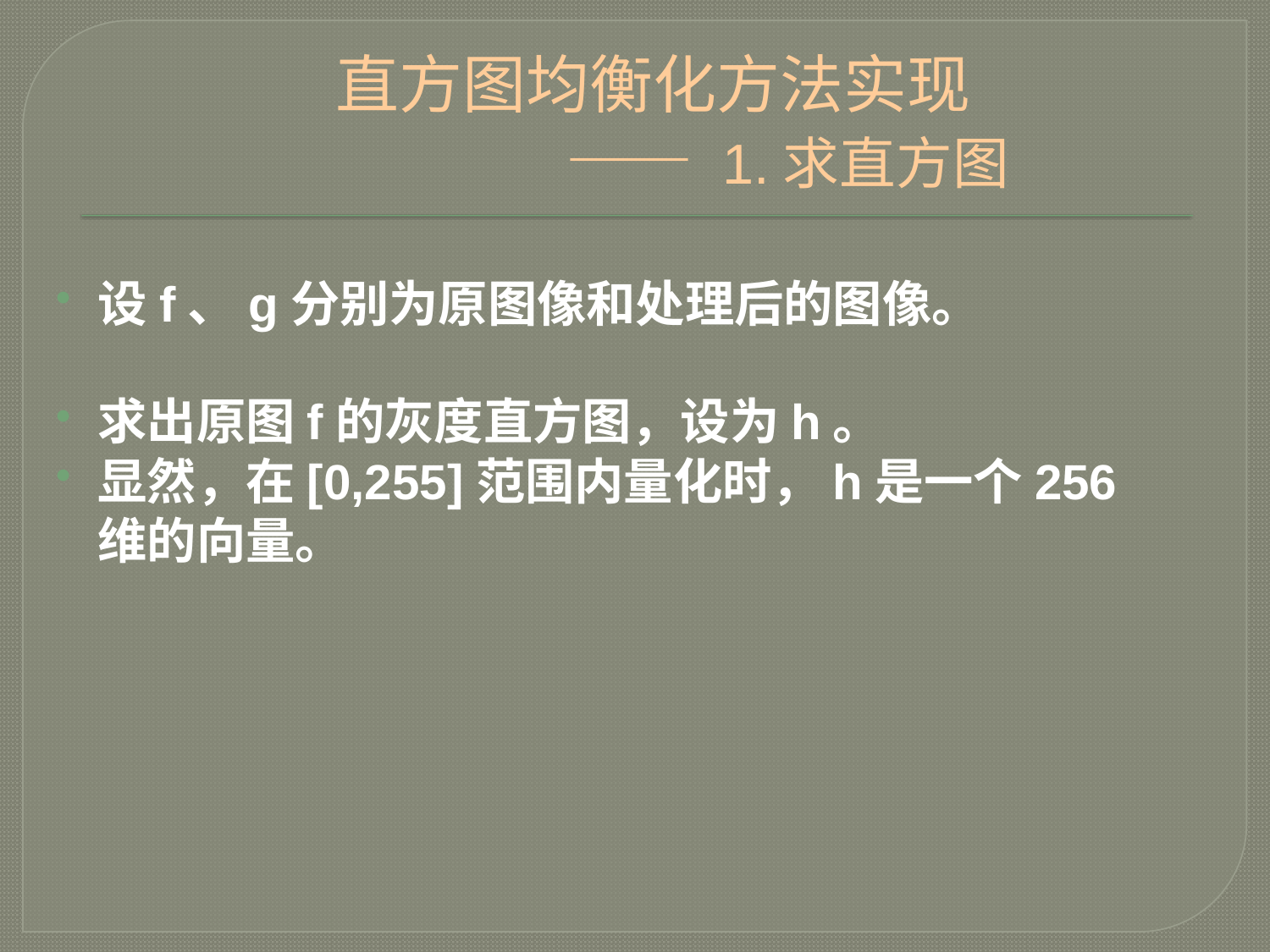

# 直方图均衡化方法实现 —— 1.求直方图
设f、g分别为原图像和处理后的图像。

求出原图f的灰度直方图，设为h。
显然，在[0,255]范围内量化时，h是一个256维的向量。